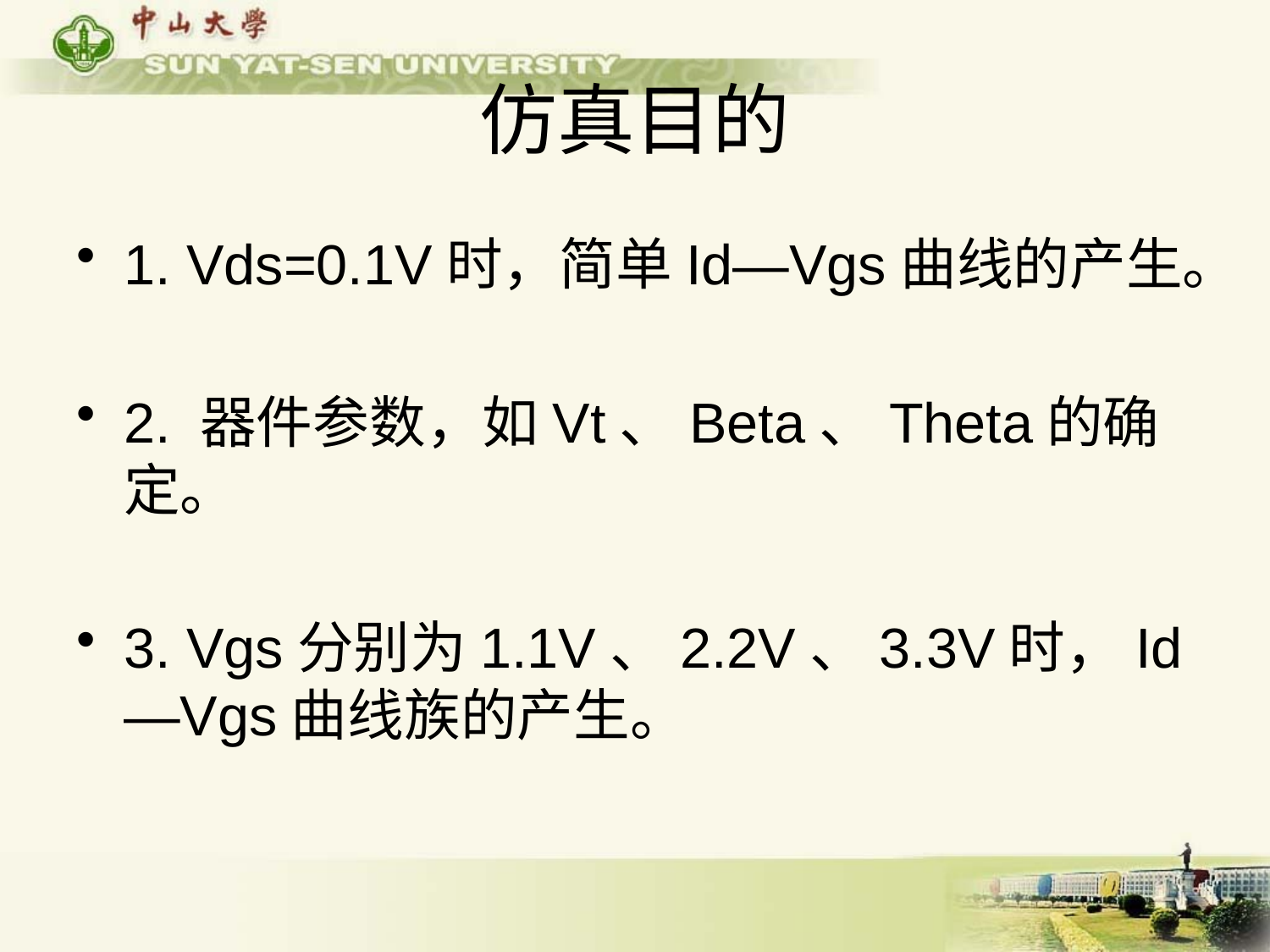

# 仿真目的
1. Vds=0.1V时，简单Id—Vgs曲线的产生。

2. 器件参数，如Vt、Beta、Theta的确定。

3. Vgs分别为1.1V、2.2V、3.3V时，Id—Vgs曲线族的产生。